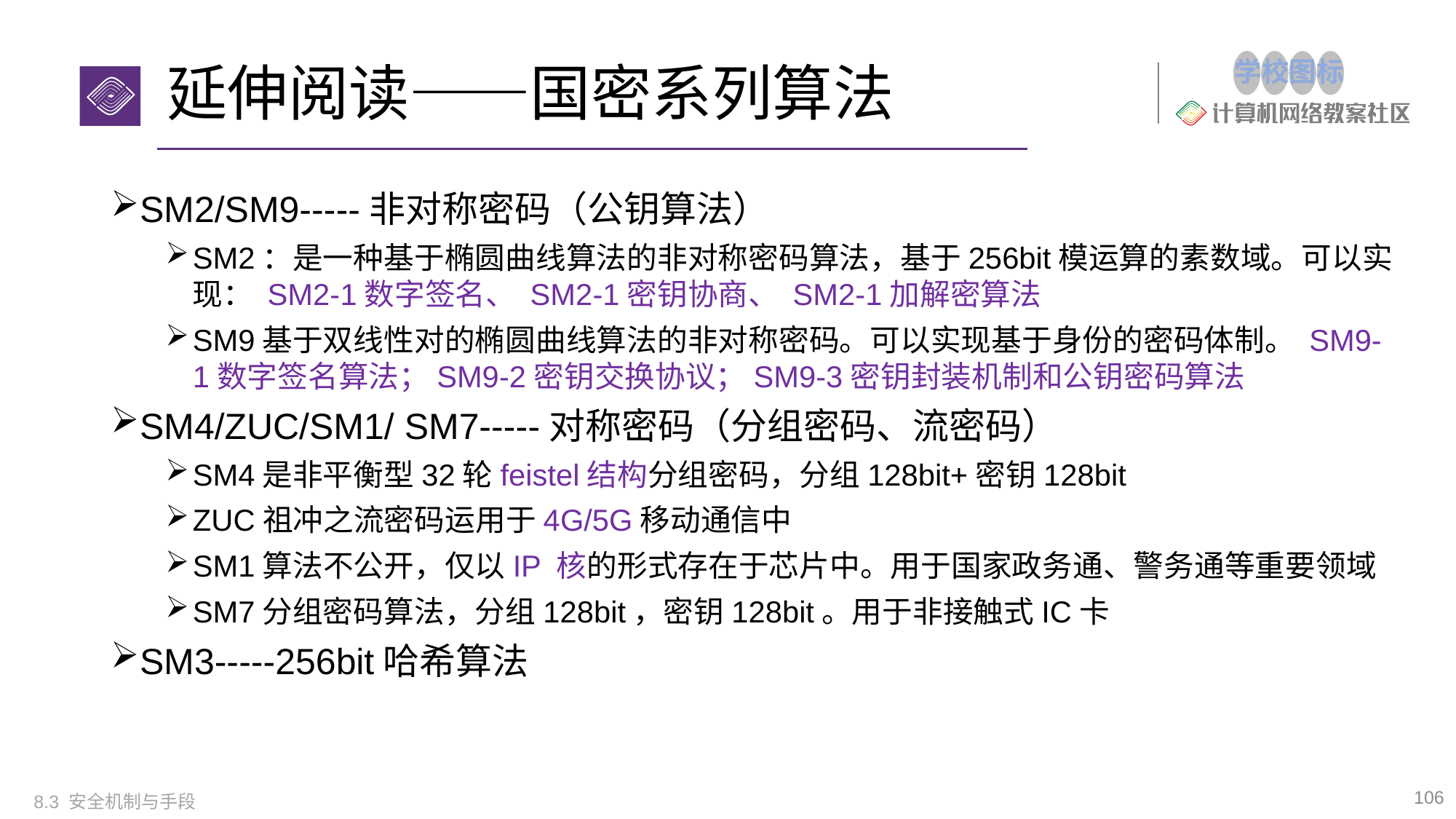

# 延伸阅读——国密系列算法
SM2/SM9-----非对称密码（公钥算法）
SM2：是一种基于椭圆曲线算法的非对称密码算法，基于256bit模运算的素数域。可以实现： SM2-1数字签名、 SM2-1密钥协商、 SM2-1加解密算法
SM9基于双线性对的椭圆曲线算法的非对称密码。可以实现基于身份的密码体制。 SM9-1数字签名算法；SM9-2密钥交换协议；SM9-3密钥封装机制和公钥密码算法
SM4/ZUC/SM1/ SM7-----对称密码（分组密码、流密码）
SM4是非平衡型32轮feistel结构分组密码，分组128bit+密钥128bit
ZUC祖冲之流密码运用于4G/5G移动通信中
SM1算法不公开，仅以IP 核的形式存在于芯片中。用于国家政务通、警务通等重要领域
SM7分组密码算法，分组128bit，密钥128bit。用于非接触式IC卡
SM3-----256bit哈希算法
106
8.3 安全机制与手段